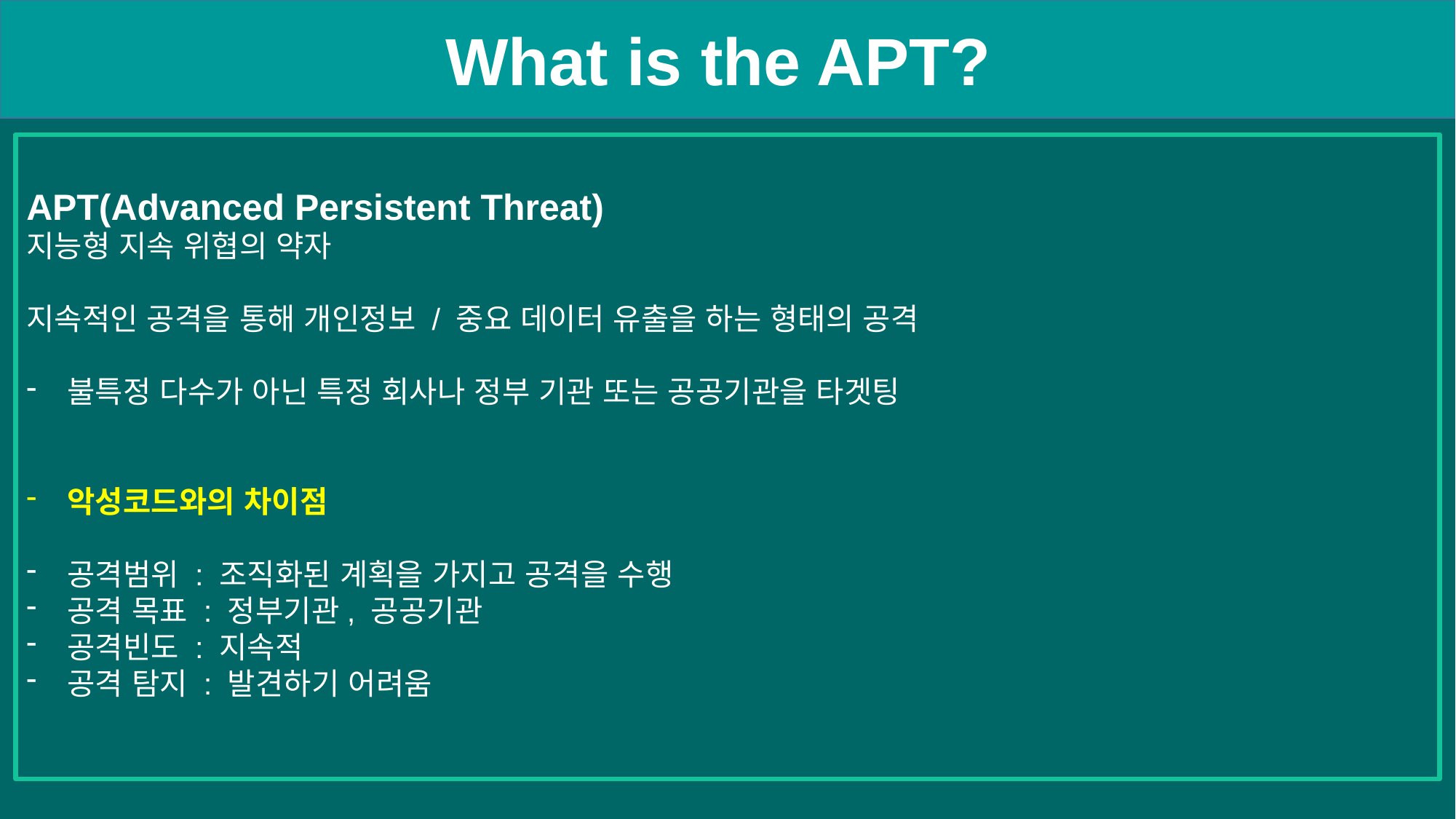

What is the APT?

APT(Advanced Persistent Threat)
지능형 지속 위협의 약자

지속적인 공격을 통해 개인정보 / 중요 데이터 유출을 하는 형태의 공격

불특정 다수가 아닌 특정 회사나 정부 기관 또는 공공기관을 타겟팅

악성코드와의 차이점

공격범위 : 조직화된 계획을 가지고 공격을 수행
공격 목표 : 정부기관, 공공기관
공격빈도 : 지속적
공격 탐지 : 발견하기 어려움